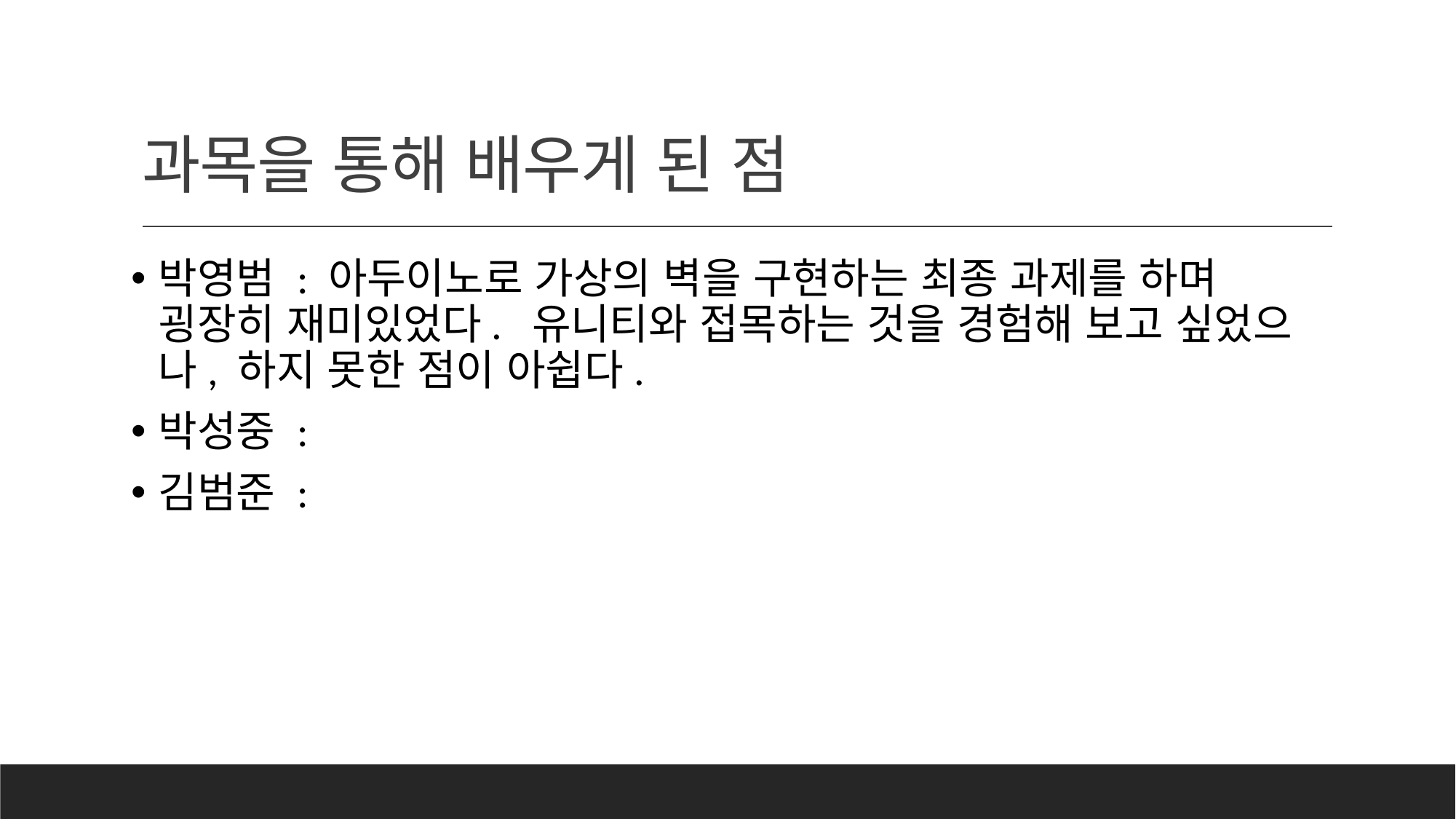

# 과목을 통해 배우게 된 점
박영범 : 아두이노로 가상의 벽을 구현하는 최종 과제를 하며 굉장히 재미있었다.  유니티와 접목하는 것을 경험해 보고 싶었으나, 하지 못한 점이 아쉽다.
박성중 :
김범준 :